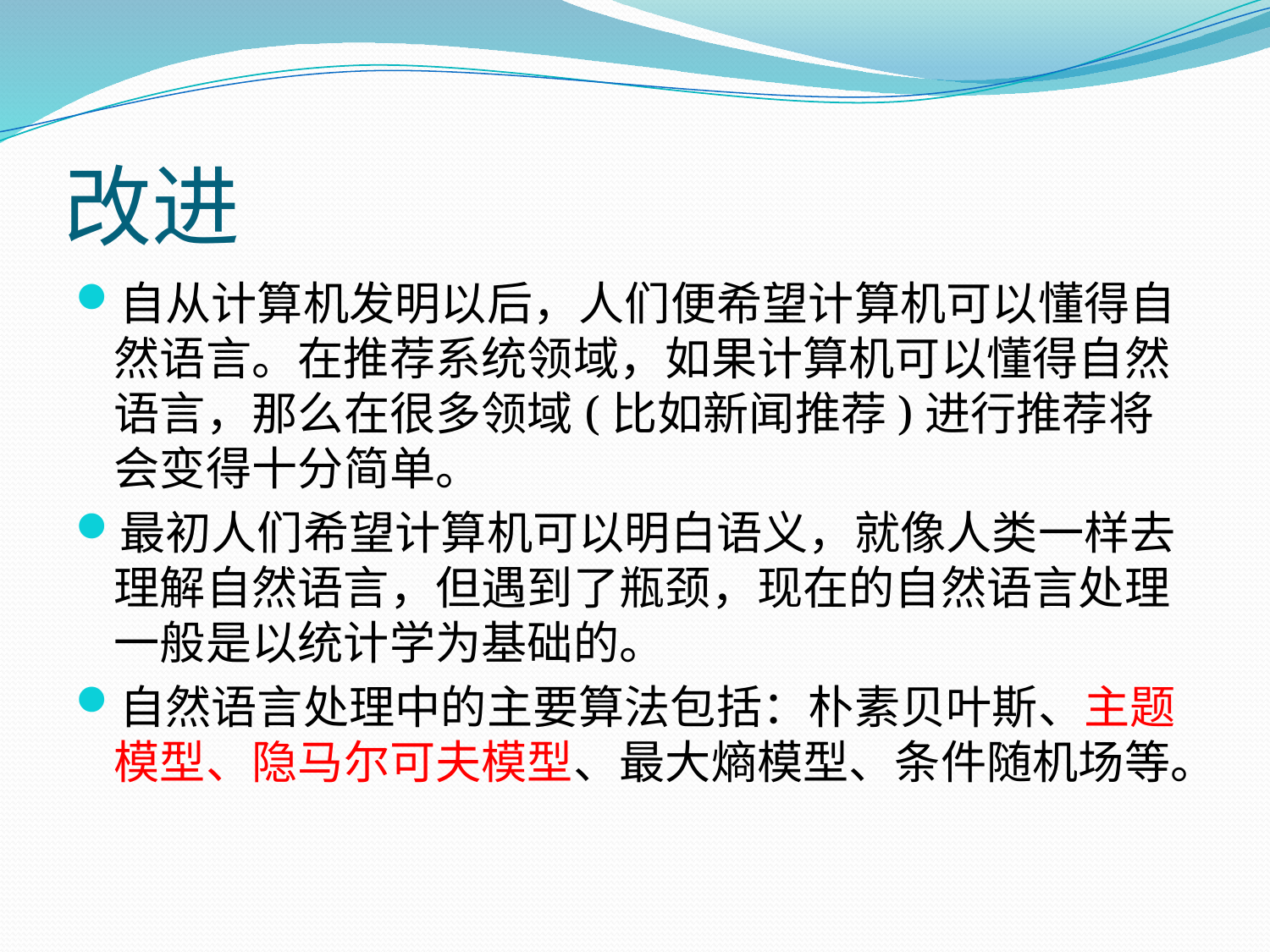

# 改进
自从计算机发明以后，人们便希望计算机可以懂得自然语言。在推荐系统领域，如果计算机可以懂得自然语言，那么在很多领域(比如新闻推荐)进行推荐将会变得十分简单。
最初人们希望计算机可以明白语义，就像人类一样去理解自然语言，但遇到了瓶颈，现在的自然语言处理一般是以统计学为基础的。
自然语言处理中的主要算法包括：朴素贝叶斯、主题模型、隐马尔可夫模型、最大熵模型、条件随机场等。